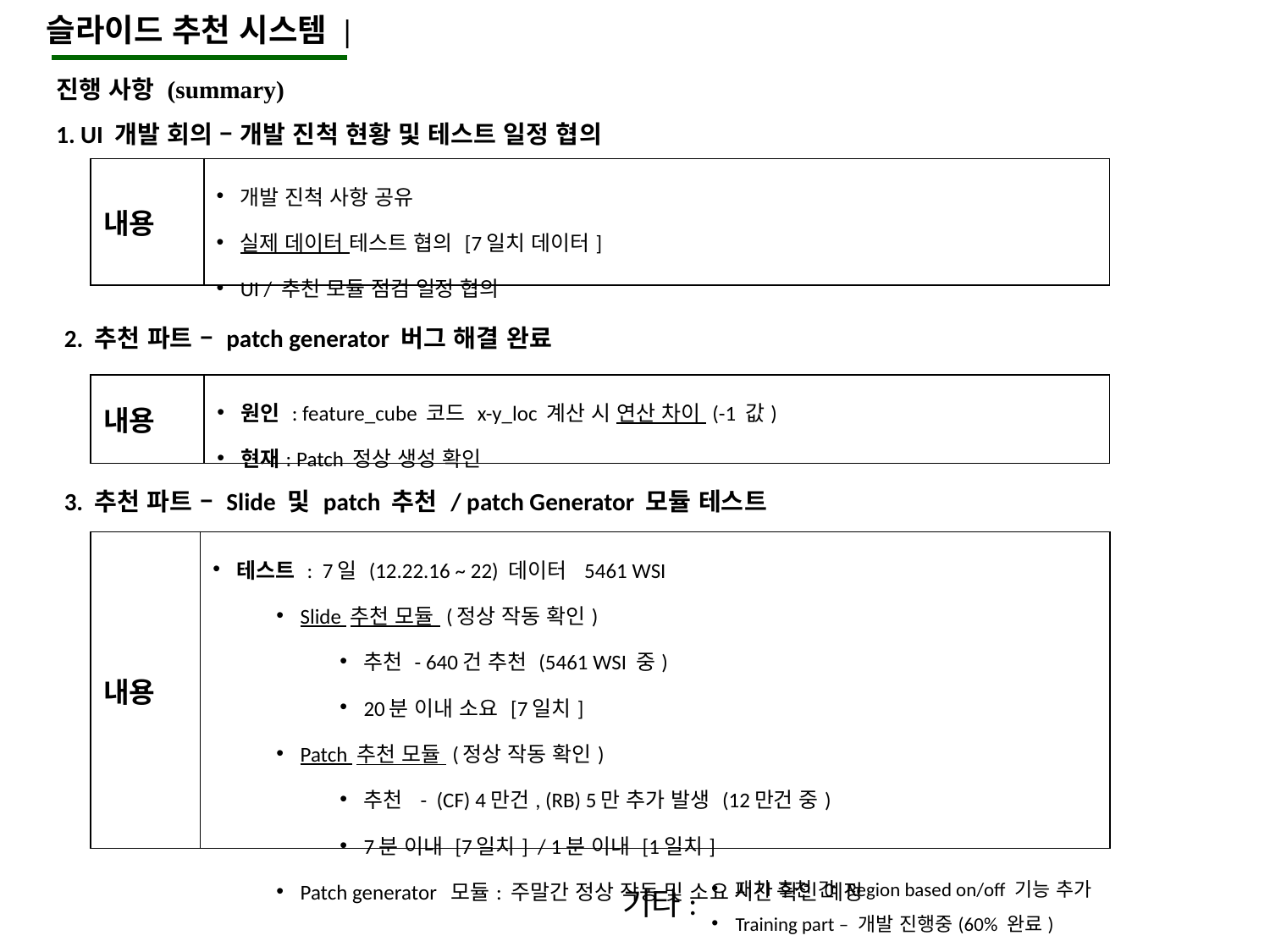

슬라이드 추천 시스템 |
진행 사항 (summary)
1. UI 개발 회의 – 개발 진척 현황 및 테스트 일정 협의
| 내용 | 개발 진척 사항 공유 실제 데이터 테스트 협의 [7일치 데이터] UI / 추천 모듈 점검 일정 협의 |
| --- | --- |
2. 추천 파트 – patch generator 버그 해결 완료
| 내용 | 원인 : feature\_cube 코드 x-y\_loc 계산 시 연산 차이 (-1 값) 현재: Patch 정상 생성 확인 |
| --- | --- |
3. 추천 파트 – Slide 및 patch 추천 / patch Generator 모듈 테스트
| 내용 | 테스트 : 7일 (12.22.16 ~ 22) 데이터 5461 WSI Slide 추천 모듈 (정상 작동 확인) 추천 - 640건 추천 (5461 WSI 중) 20분 이내 소요 [7일치] Patch 추천 모듈 (정상 작동 확인) 추천 - (CF) 4만건, (RB) 5만 추가 발생 (12만건 중) 7분 이내 [7일치] / 1분 이내 [1일치] Patch generator 모듈: 주말간 정상 작동 및 소요 시간 확인 예정 |
| --- | --- |
패치 추천 간 Region based on/off 기능 추가
Training part – 개발 진행중(60% 완료)

기타: